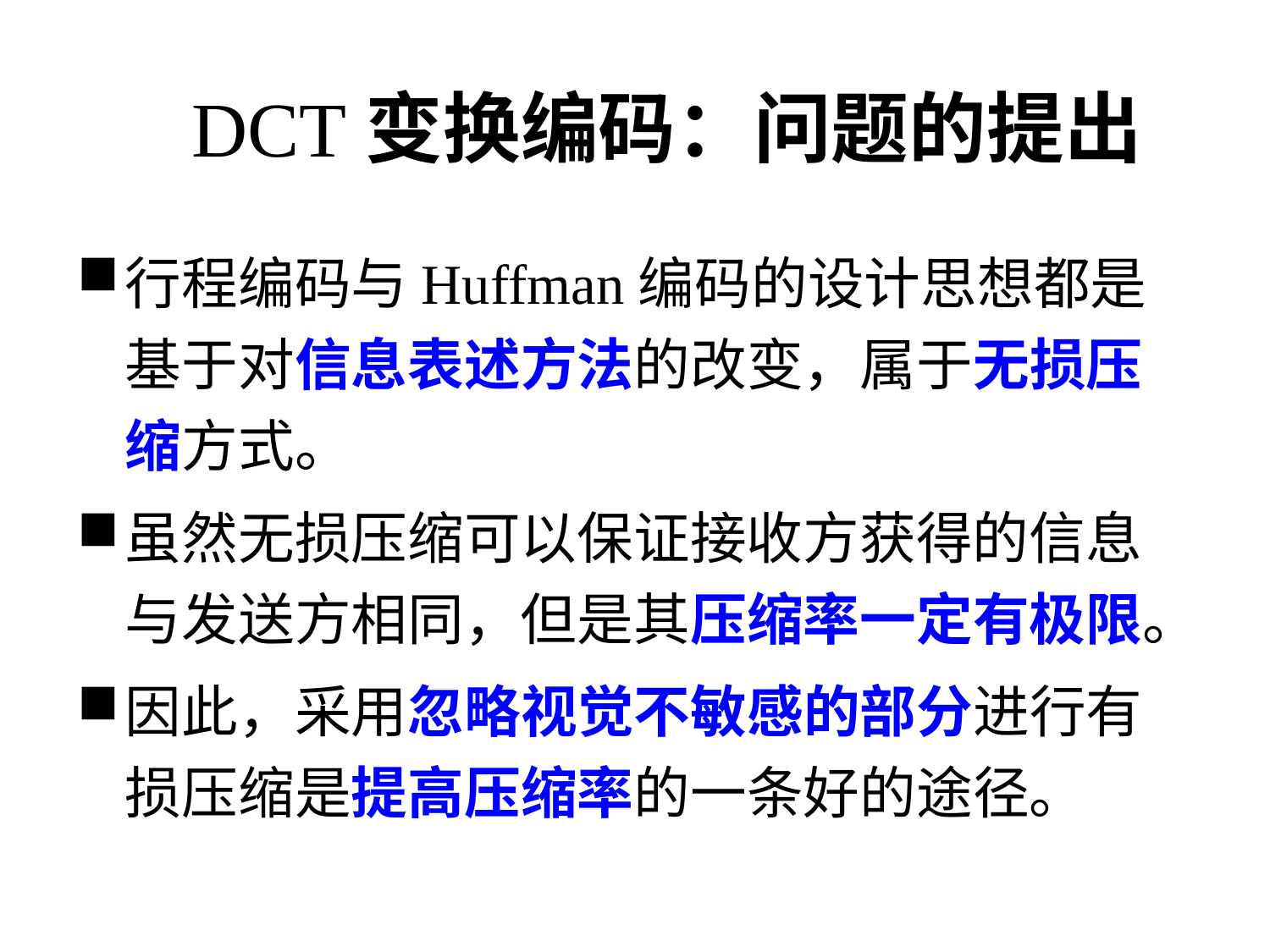

# DCT变换编码：问题的提出
行程编码与Huffman编码的设计思想都是基于对信息表述方法的改变，属于无损压缩方式。
虽然无损压缩可以保证接收方获得的信息与发送方相同，但是其压缩率一定有极限。
因此，采用忽略视觉不敏感的部分进行有损压缩是提高压缩率的一条好的途径。